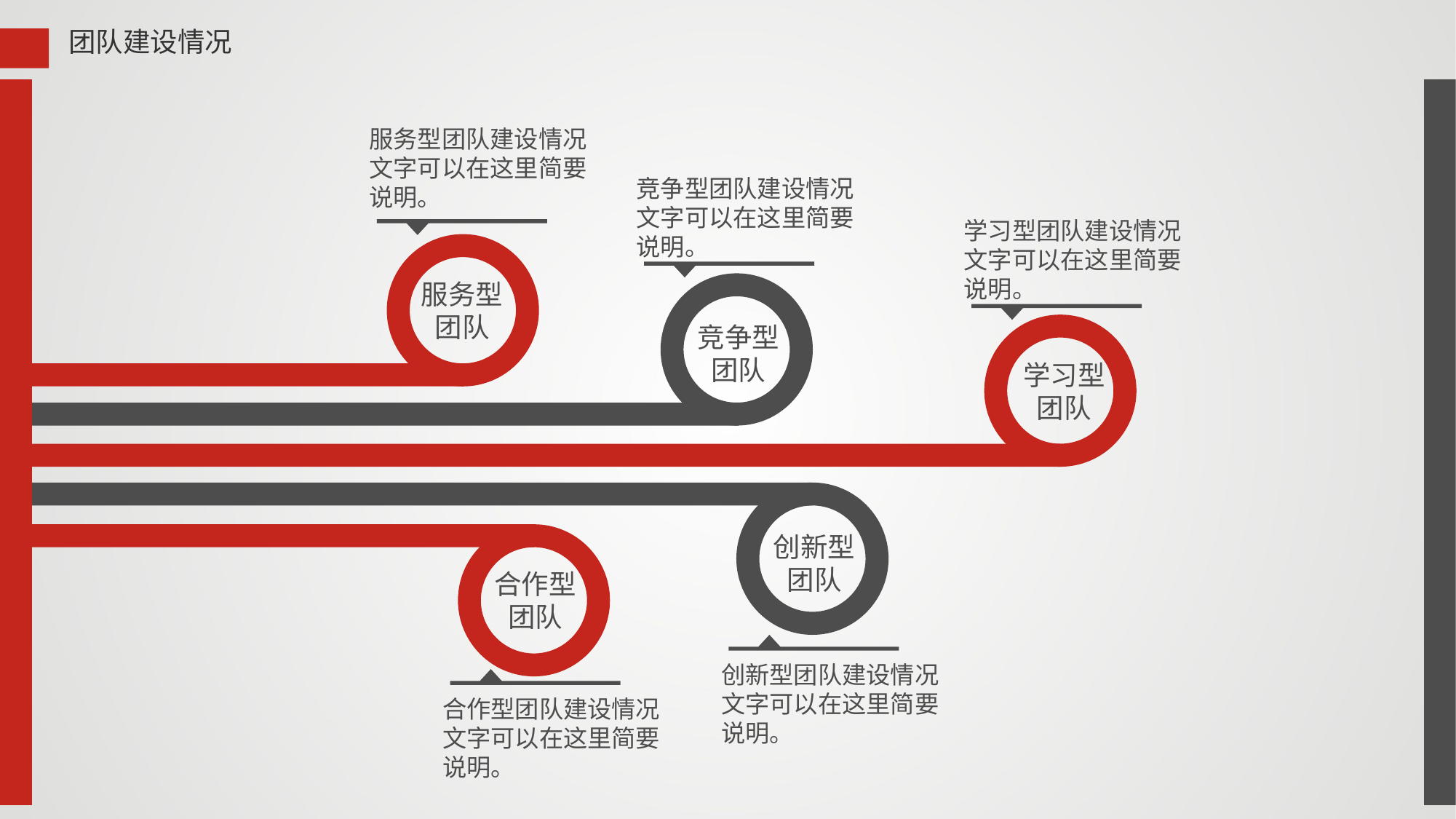

团队建设情况

服务型团队建设情况文字可以在这里简要说明。
竞争型团队建设情况文字可以在这里简要说明。
学习型团队建设情况文字可以在这里简要说明。

服务型
团队

竞争型
团队

学习型
团队

创新型
团队

合作型
团队

创新型团队建设情况文字可以在这里简要说明。

合作型团队建设情况文字可以在这里简要说明。